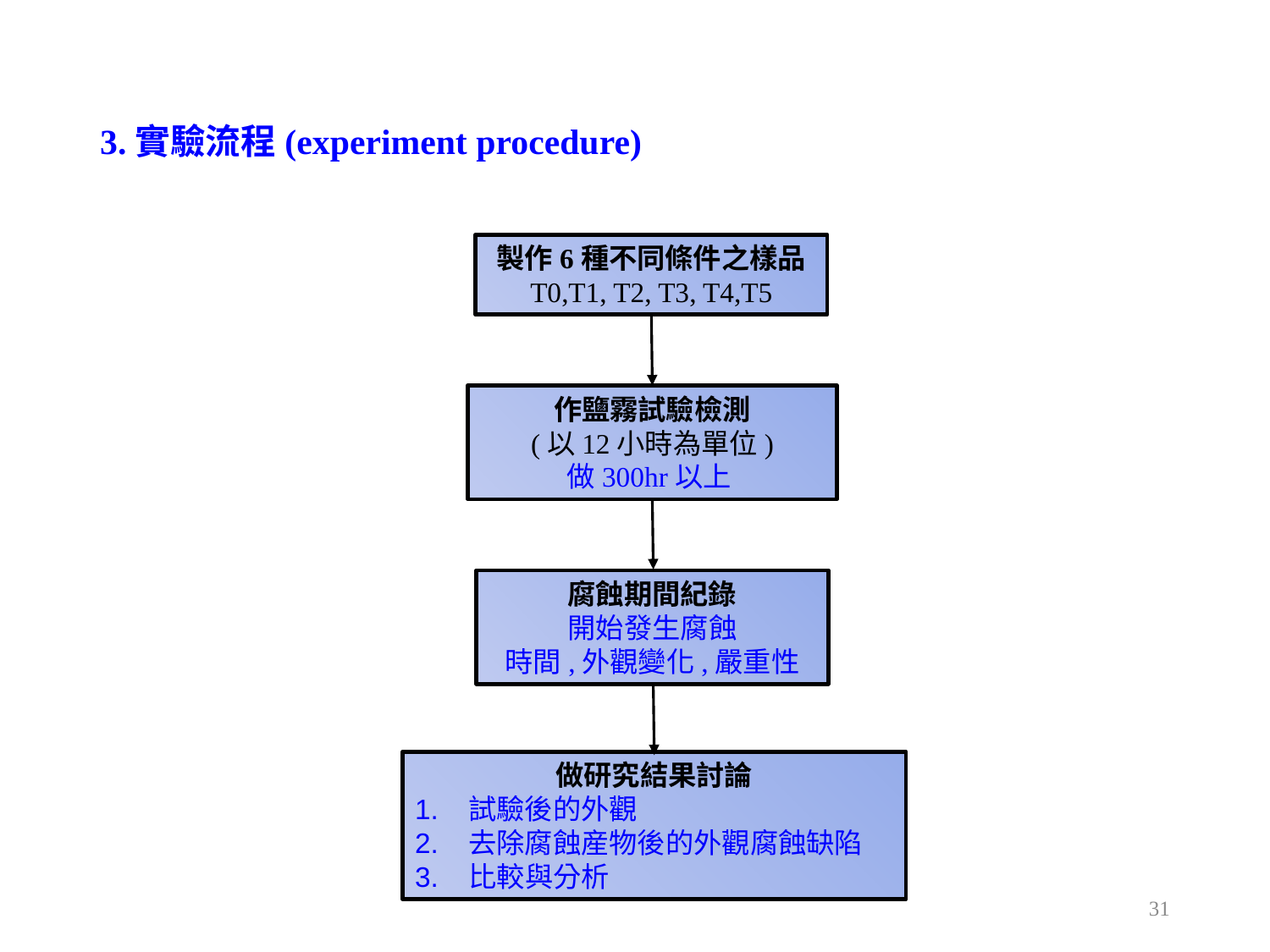

# 3.實驗流程(experiment procedure)
製作6種不同條件之樣品
T0,T1, T2, T3, T4,T5
作鹽霧試驗檢測
(以12小時為單位)
做300hr以上
腐蝕期間紀錄
開始發生腐蝕
時間,外觀變化,嚴重性
做研究結果討論
試驗後的外觀
去除腐蝕産物後的外觀腐蝕缺陷
比較與分析
31